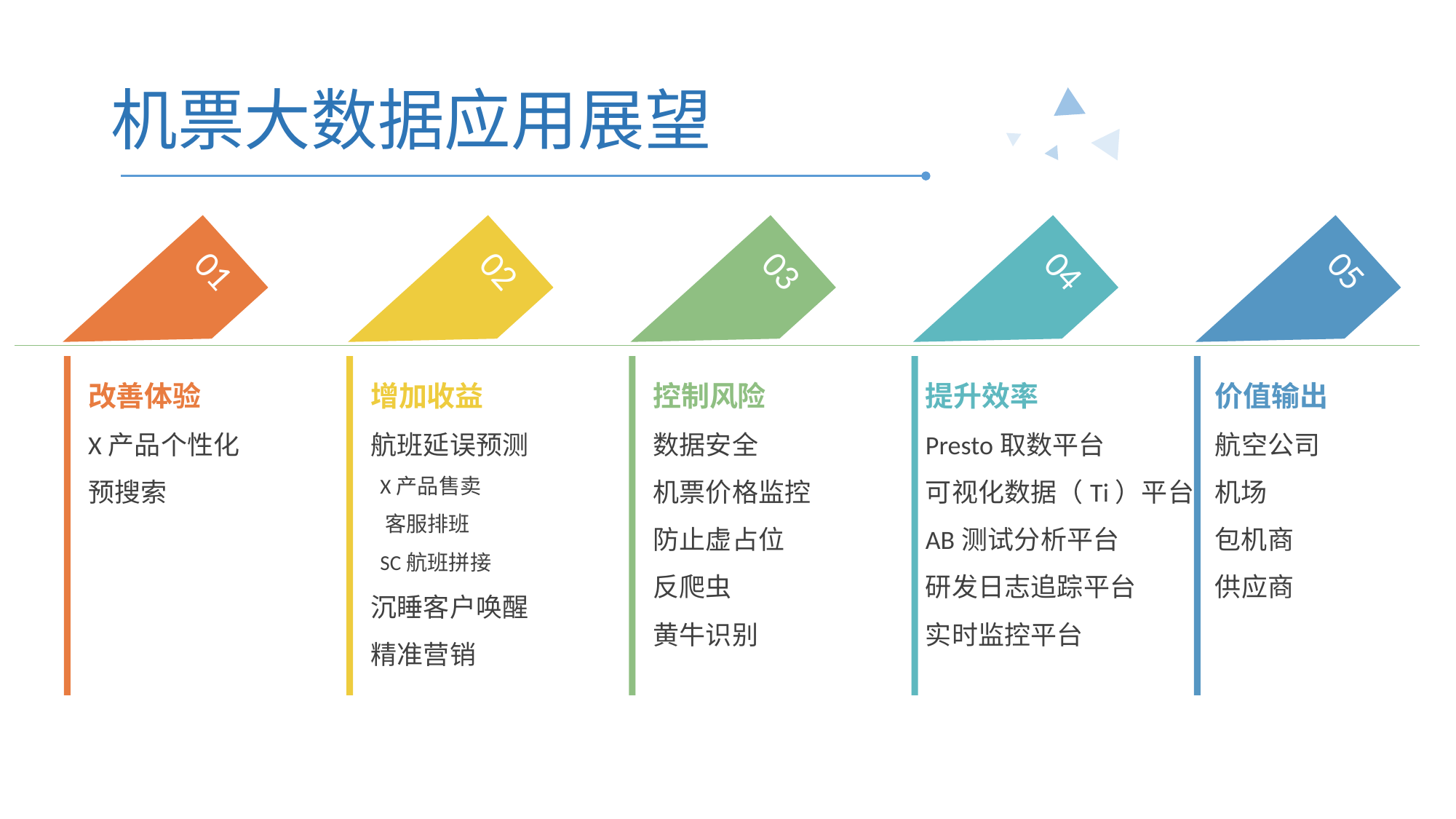

# 机票大数据应用展望
01
02
03
04
05

改善体验
X产品个性化
预搜索

增加收益
航班延误预测
  X产品售卖
  客服排班
  SC航班拼接
沉睡客户唤醒
精准营销

控制风险
数据安全
机票价格监控
防止虚占位
反爬虫
黄牛识别

价值输出
航空公司
机场
包机商
供应商

提升效率
Presto取数平台
可视化数据（Ti）平台
AB测试分析平台
研发日志追踪平台
实时监控平台